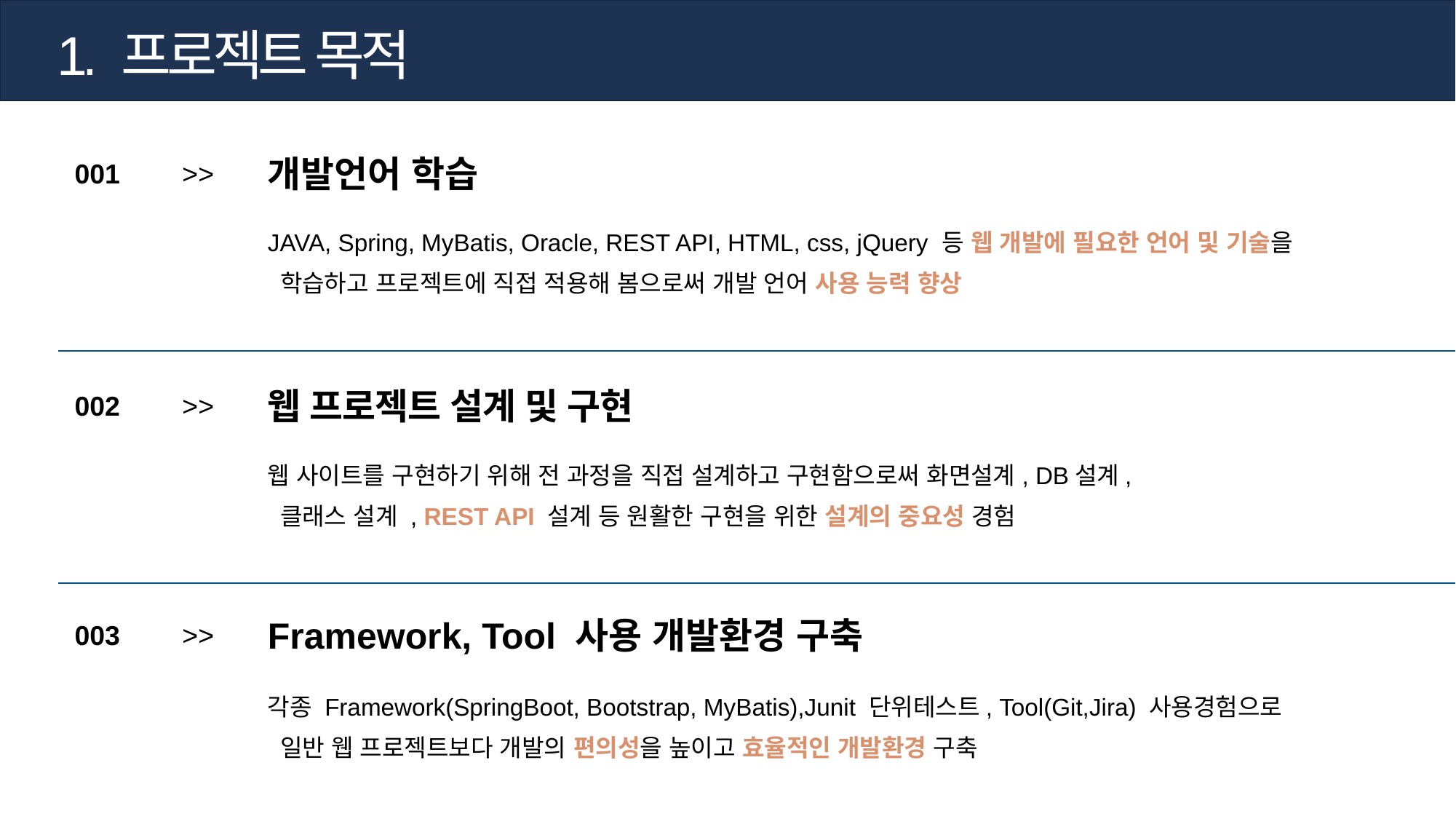

1. 프로젝트 목적
개발언어 학습
001
>>
JAVA, Spring, MyBatis, Oracle, REST API, HTML, css, jQuery 등 웹 개발에 필요한 언어 및 기술을
 학습하고 프로젝트에 직접 적용해 봄으로써 개발 언어 사용 능력 향상
웹 프로젝트 설계 및 구현
002
>>
웹 사이트를 구현하기 위해 전 과정을 직접 설계하고 구현함으로써 화면설계, DB설계,
 클래스 설계 , REST API 설계 등 원활한 구현을 위한 설계의 중요성 경험
Framework, Tool 사용 개발환경 구축
003
>>
각종 Framework(SpringBoot, Bootstrap, MyBatis),Junit 단위테스트, Tool(Git,Jira) 사용경험으로
 일반 웹 프로젝트보다 개발의 편의성을 높이고 효율적인 개발환경 구축